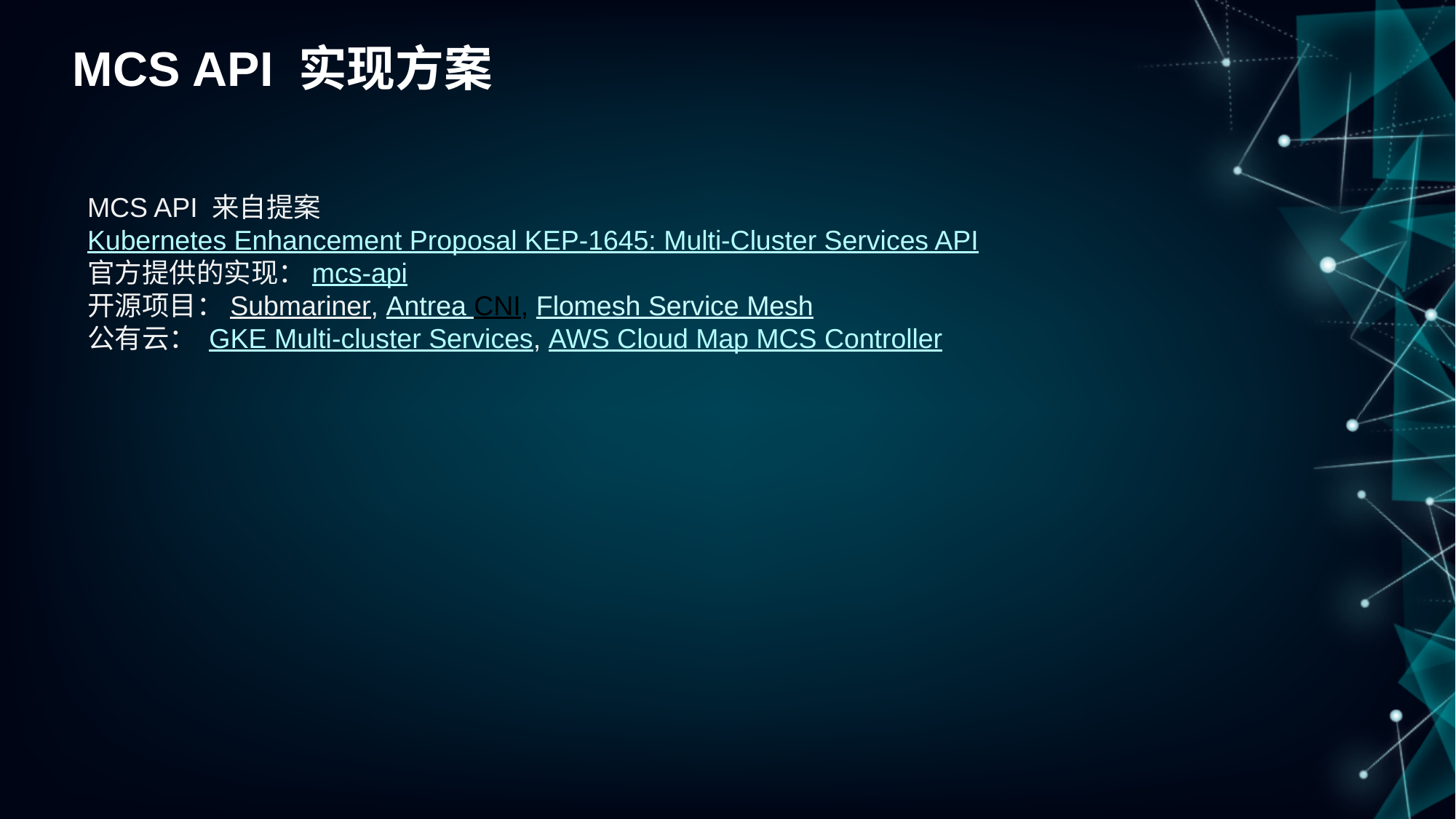

MCS API 实现方案
MCS API 来自提案 Kubernetes Enhancement Proposal KEP-1645: Multi-Cluster Services API
官方提供的实现：mcs-api
开源项目：Submariner, Antrea CNI, Flomesh Service Mesh
公有云： GKE Multi-cluster Services, AWS Cloud Map MCS Controller